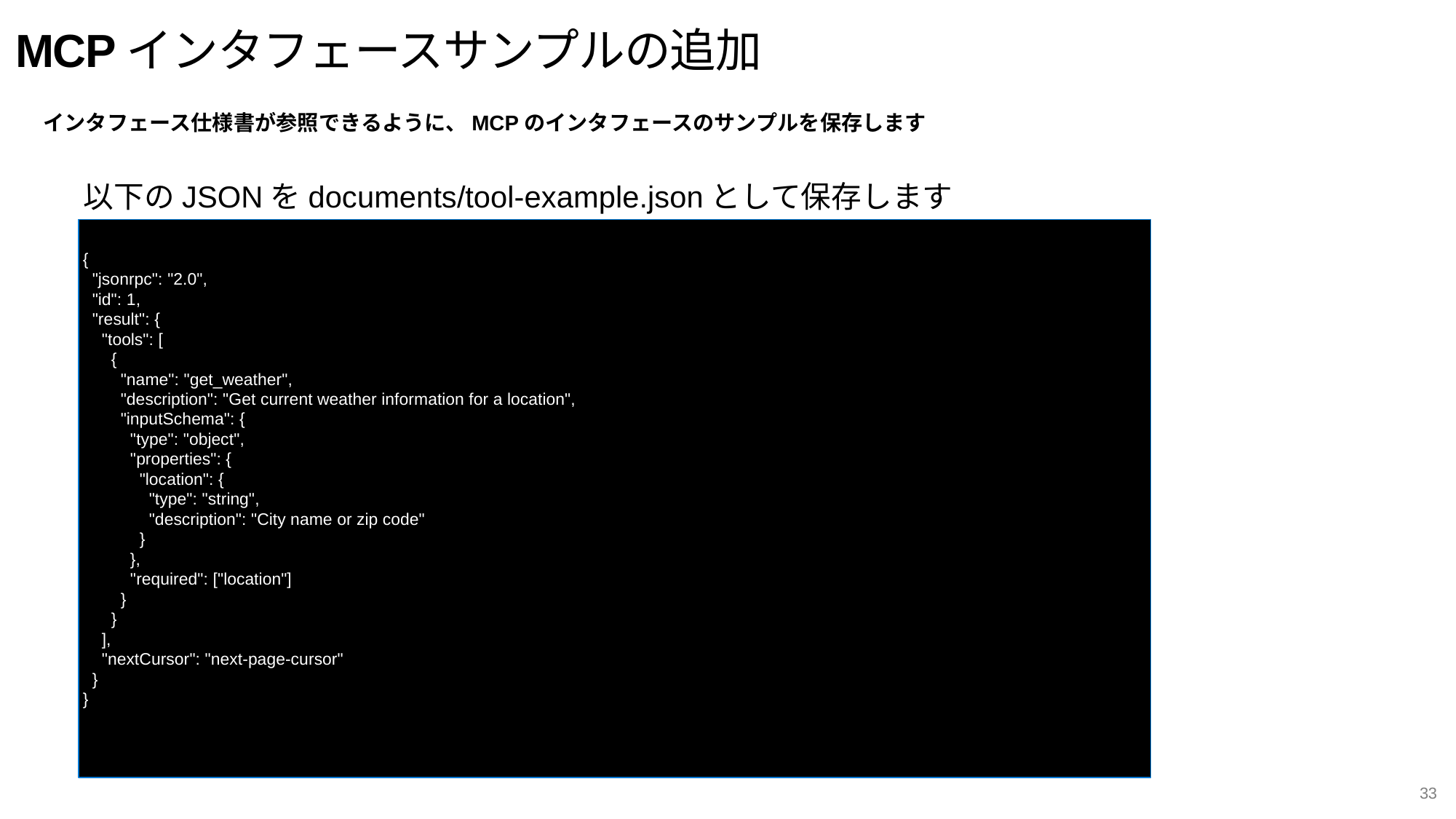

# MCPインタフェースサンプルの追加
インタフェース仕様書が参照できるように、MCPのインタフェースのサンプルを保存します
以下のJSONをdocuments/tool-example.jsonとして保存します
{
  "jsonrpc": "2.0",
  "id": 1,
  "result": {
    "tools": [
      {
        "name": "get_weather",
        "description": "Get current weather information for a location",
        "inputSchema": {
          "type": "object",
          "properties": {
            "location": {
              "type": "string",
              "description": "City name or zip code"
            }
          },
          "required": ["location"]
        }
      }
    ],
    "nextCursor": "next-page-cursor"
  }
}

33